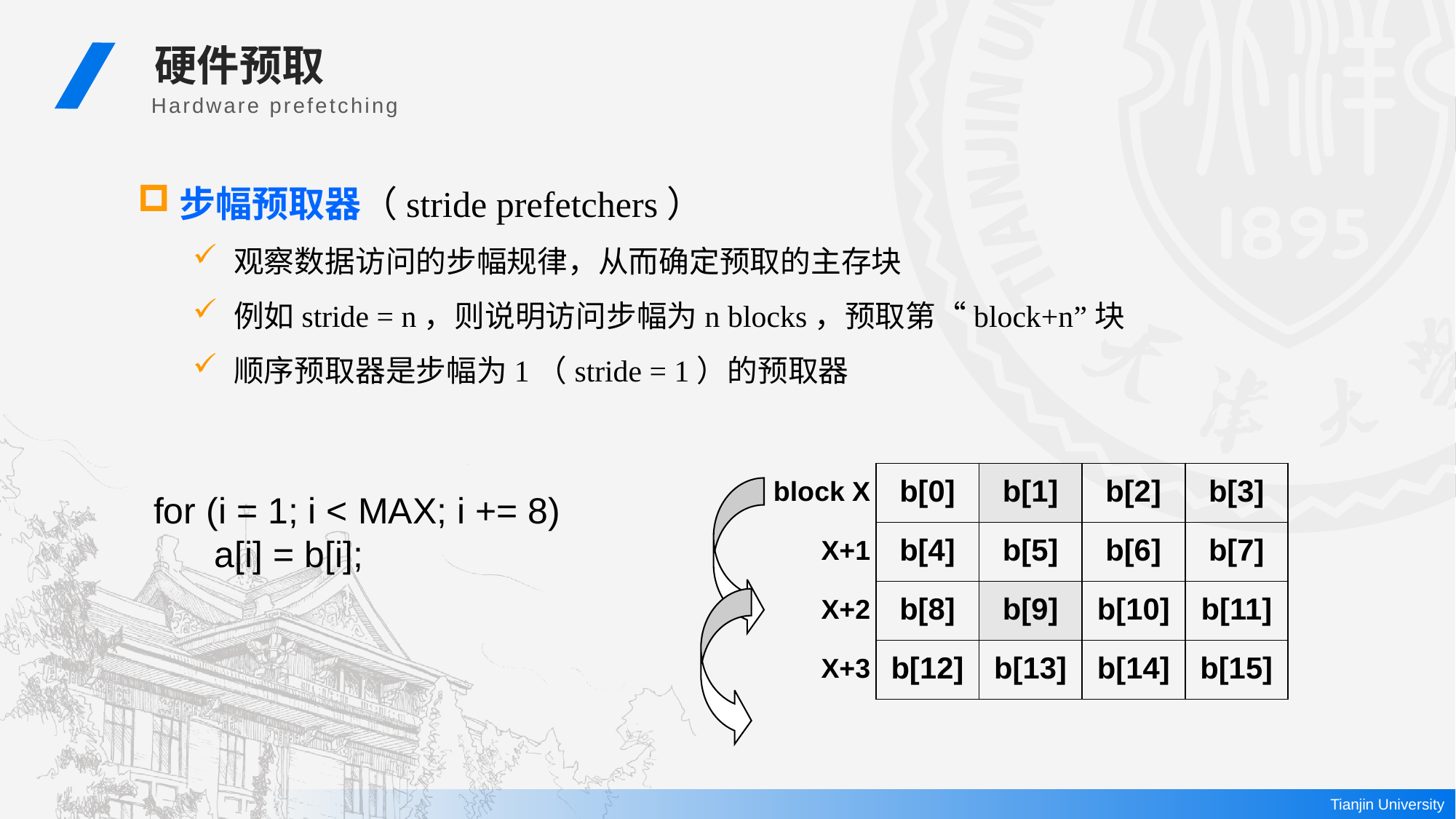

硬件预取
  Hardware prefetching
步幅预取器（stride prefetchers）
观察数据访问的步幅规律，从而确定预取的主存块
例如stride = n，则说明访问步幅为n blocks，预取第“block+n”块
顺序预取器是步幅为1（stride = 1）的预取器
| block X | b[0] | b[1] | b[2] | b[3] |
| --- | --- | --- | --- | --- |
| X+1 | b[4] | b[5] | b[6] | b[7] |
| X+2 | b[8] | b[9] | b[10] | b[11] |
| X+3 | b[12] | b[13] | b[14] | b[15] |

for (i = 1; i < MAX; i += 8)
      a[i] = b[i];